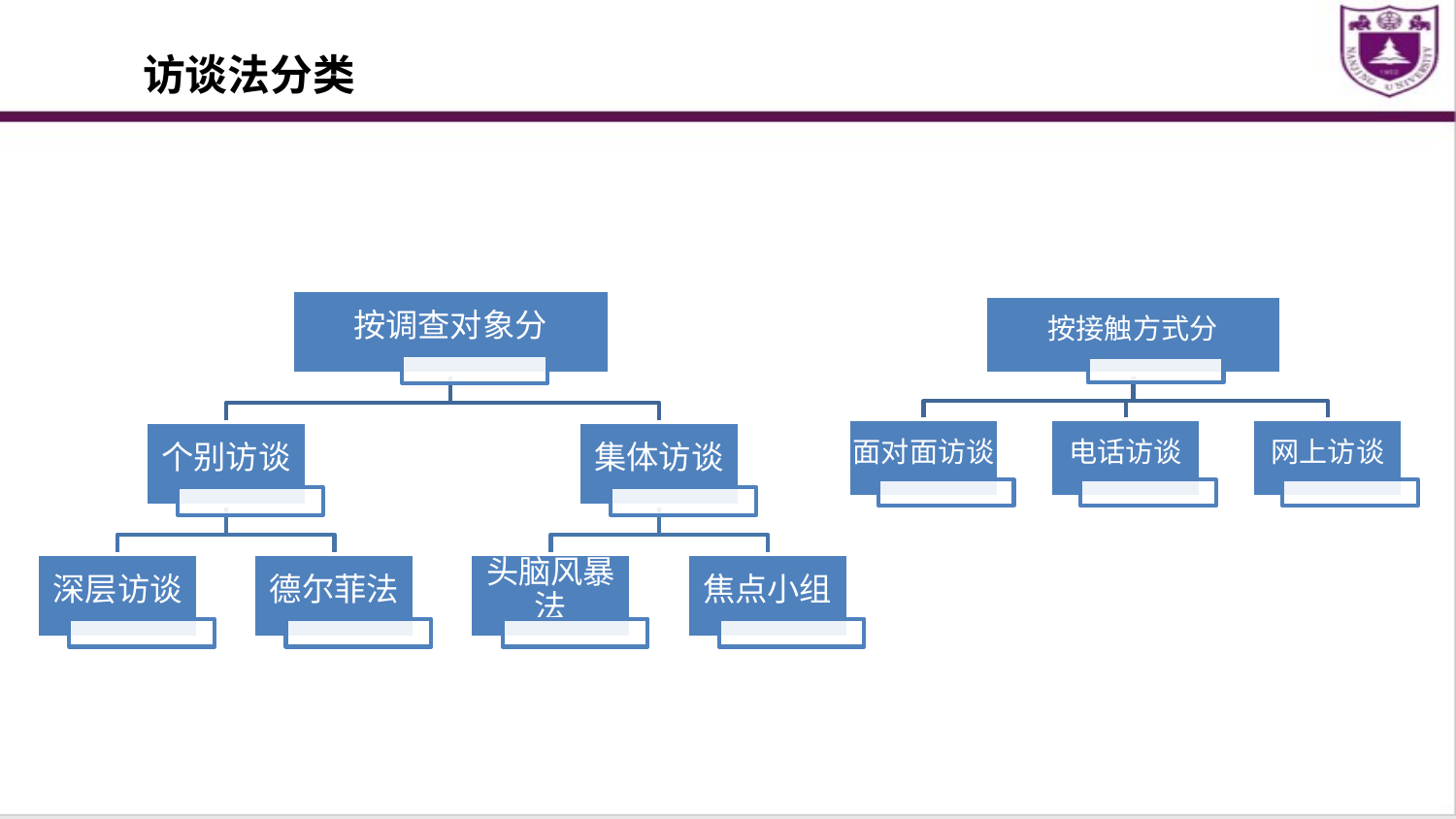

访谈法分类
按接触方式分

面对面访谈

电话访谈

网上访谈

按调查对象分

个别访谈

深层访谈

德尔菲法

集体访谈

头脑风暴法

焦点小组